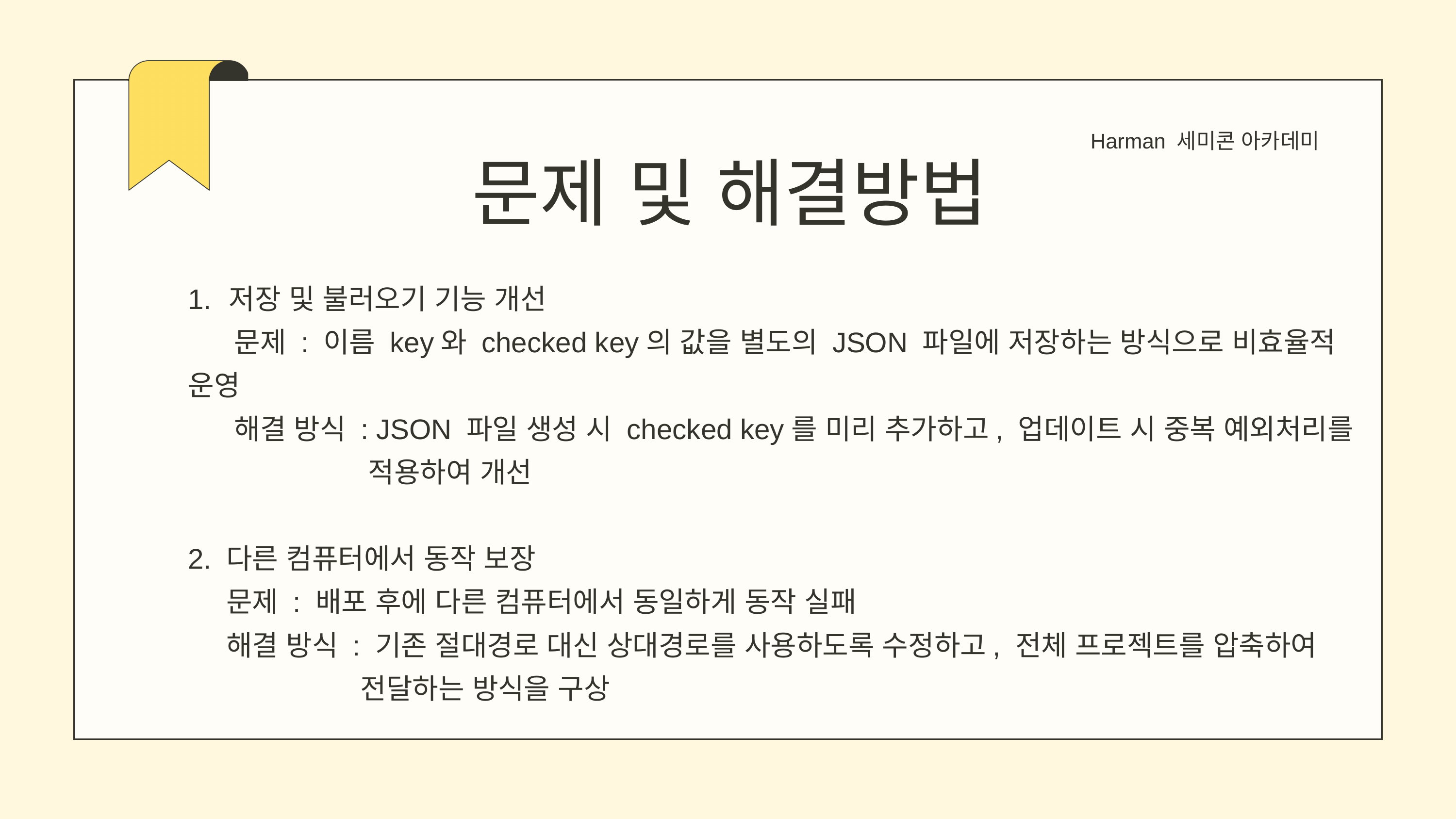

Harman 세미콘 아카데미
문제 및 해결방법
저장 및 불러오기 기능 개선
     문제 : 이름 key와 checked key의 값을 별도의 JSON 파일에 저장하는 방식으로 비효율적 운영
     해결 방식 : JSON 파일 생성 시 checked key를 미리 추가하고, 업데이트 시 중복 예외처리를
                      적용하여 개선

2. 다른 컴퓨터에서 동작 보장
    문제 : 배포 후에 다른 컴퓨터에서 동일하게 동작 실패
    해결 방식 : 기존 절대경로 대신 상대경로를 사용하도록 수정하고, 전체 프로젝트를 압축하여
                     전달하는 방식을 구상